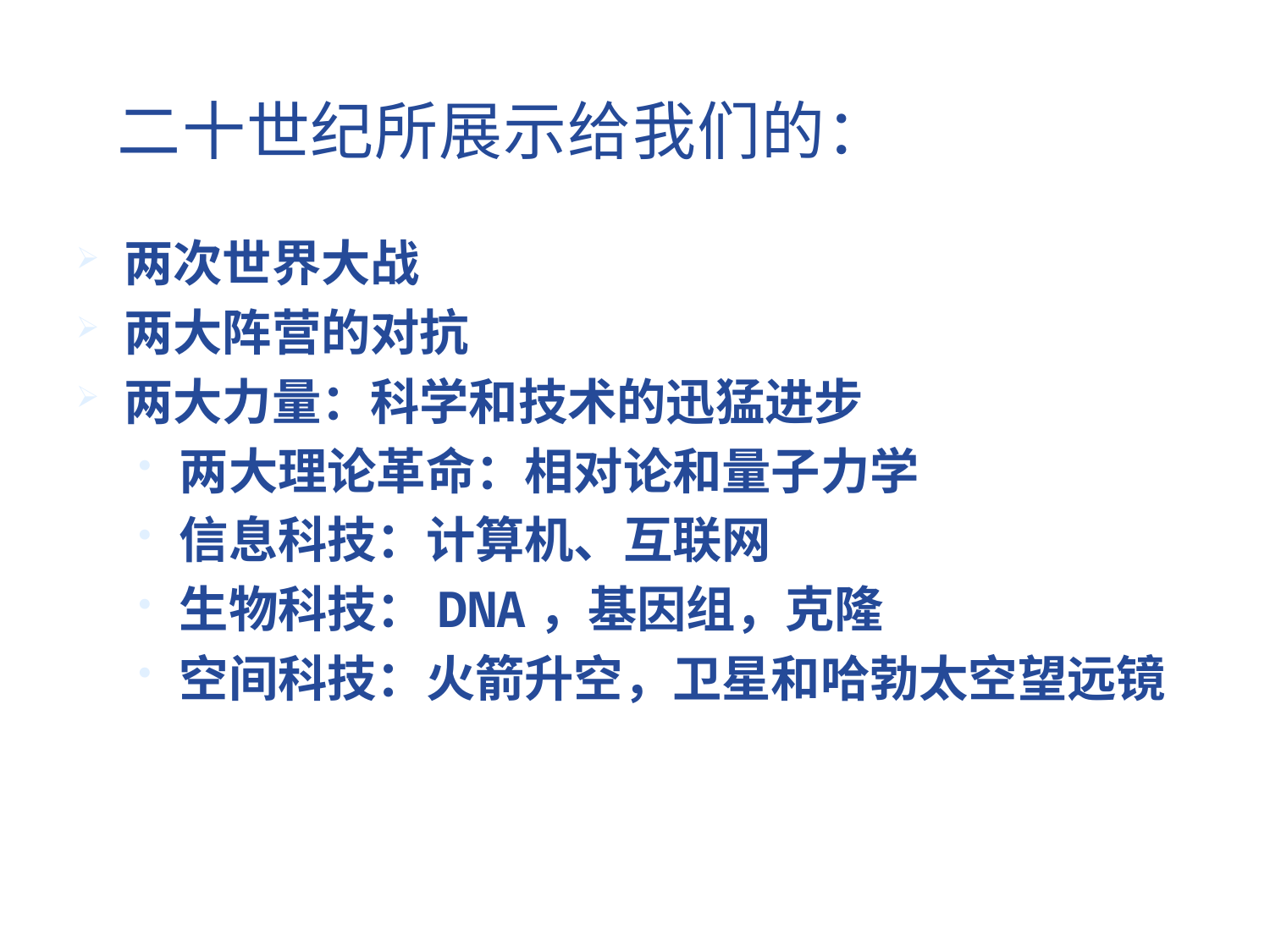

# 二十世纪所展示给我们的：
两次世界大战
两大阵营的对抗
两大力量：科学和技术的迅猛进步
两大理论革命：相对论和量子力学
信息科技：计算机、互联网
生物科技：DNA，基因组，克隆
空间科技：火箭升空，卫星和哈勃太空望远镜